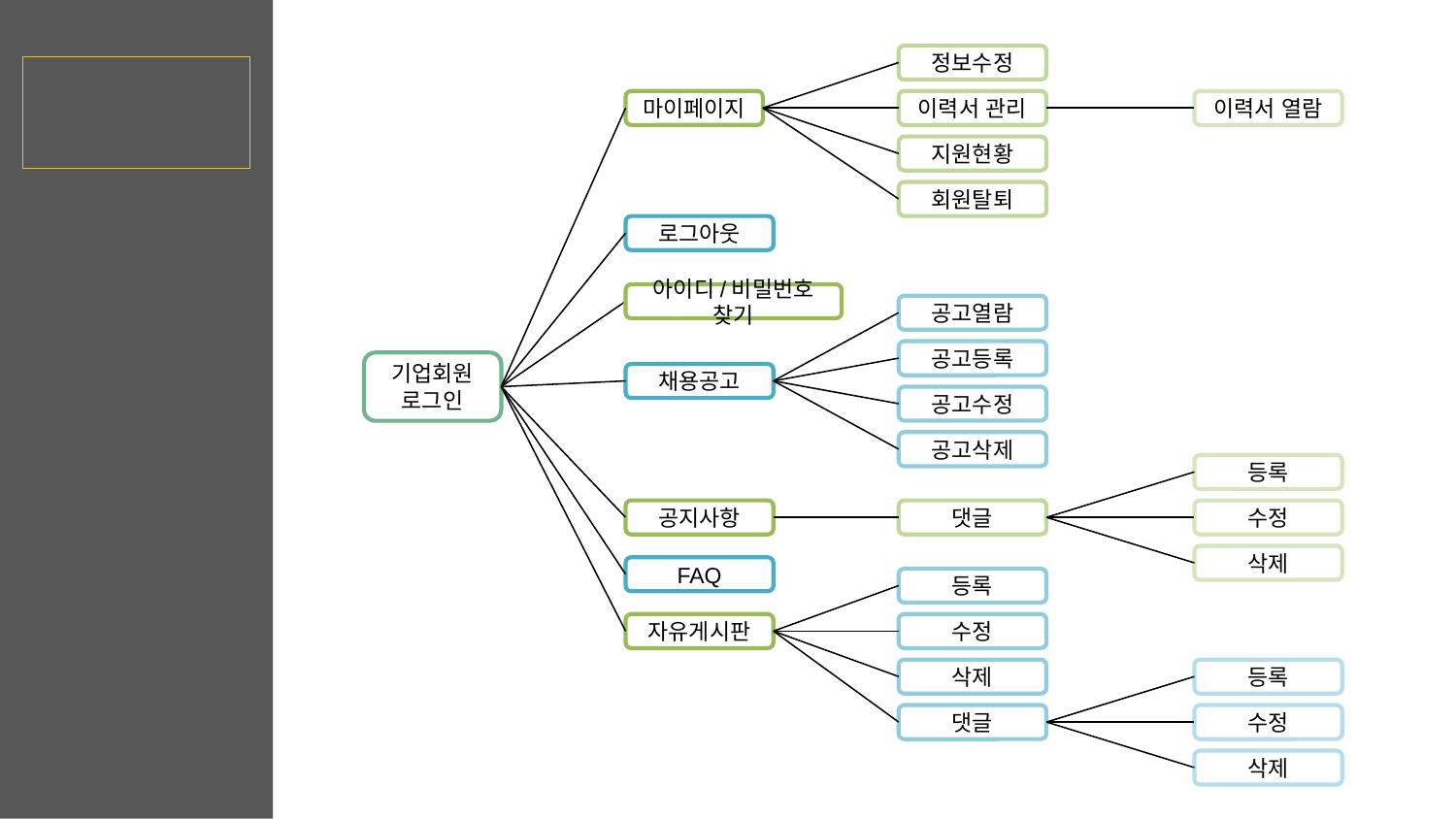

정보수정
4-4 사이트맵
마이페이지
이력서 관리
이력서 열람
지원현황
회원탈퇴
로그아웃
아이디/비밀번호 찾기
공고열람
공고등록
기업회원
로그인
채용공고
공고수정
공고삭제
등록
공지사항
댓글
수정
삭제
FAQ
등록
자유게시판
수정
삭제
등록
댓글
수정
삭제